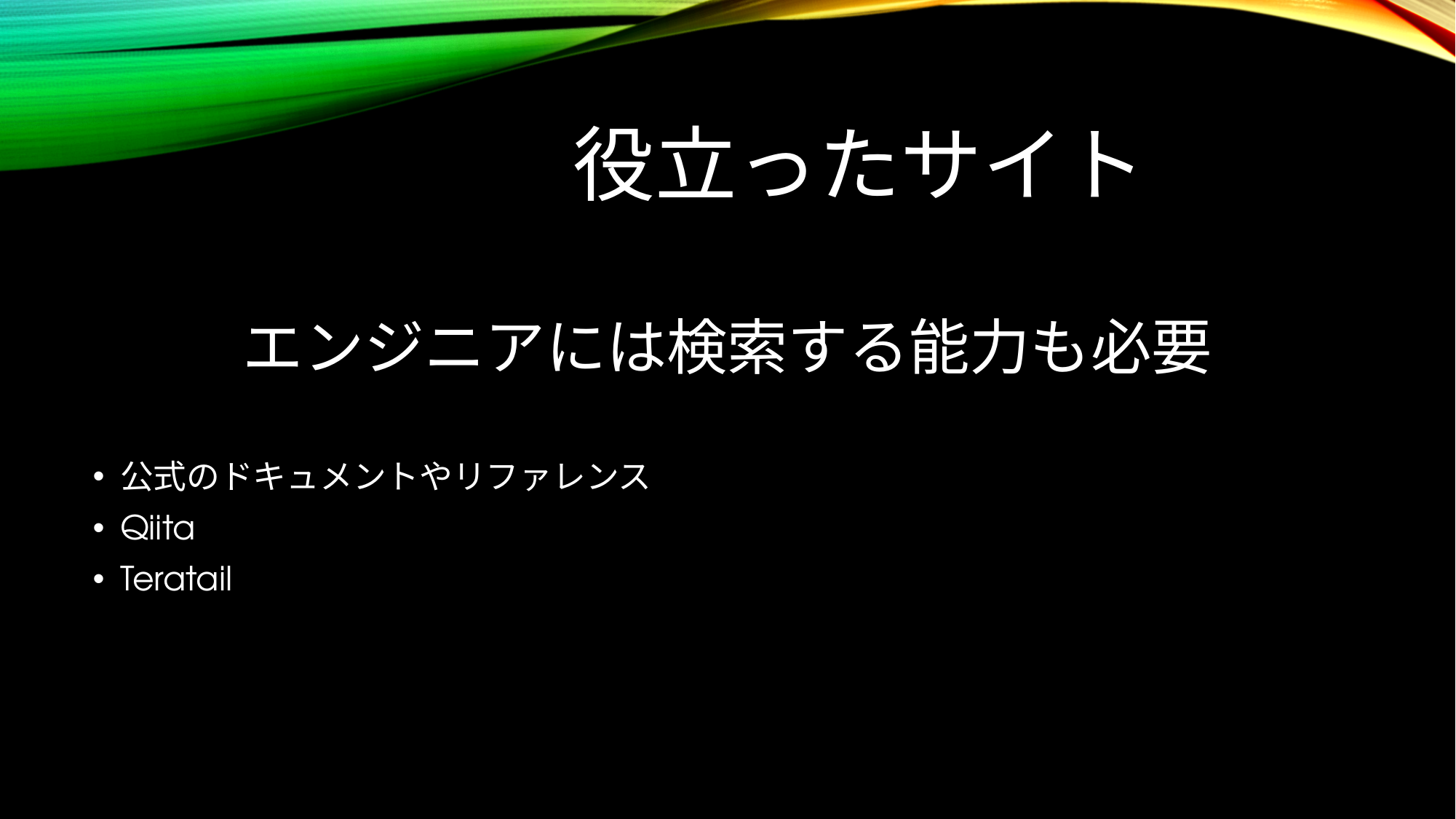

# 役立ったサイト
エンジニアには検索する能力も必要
公式のドキュメントやリファレンス
Qiita
Teratail